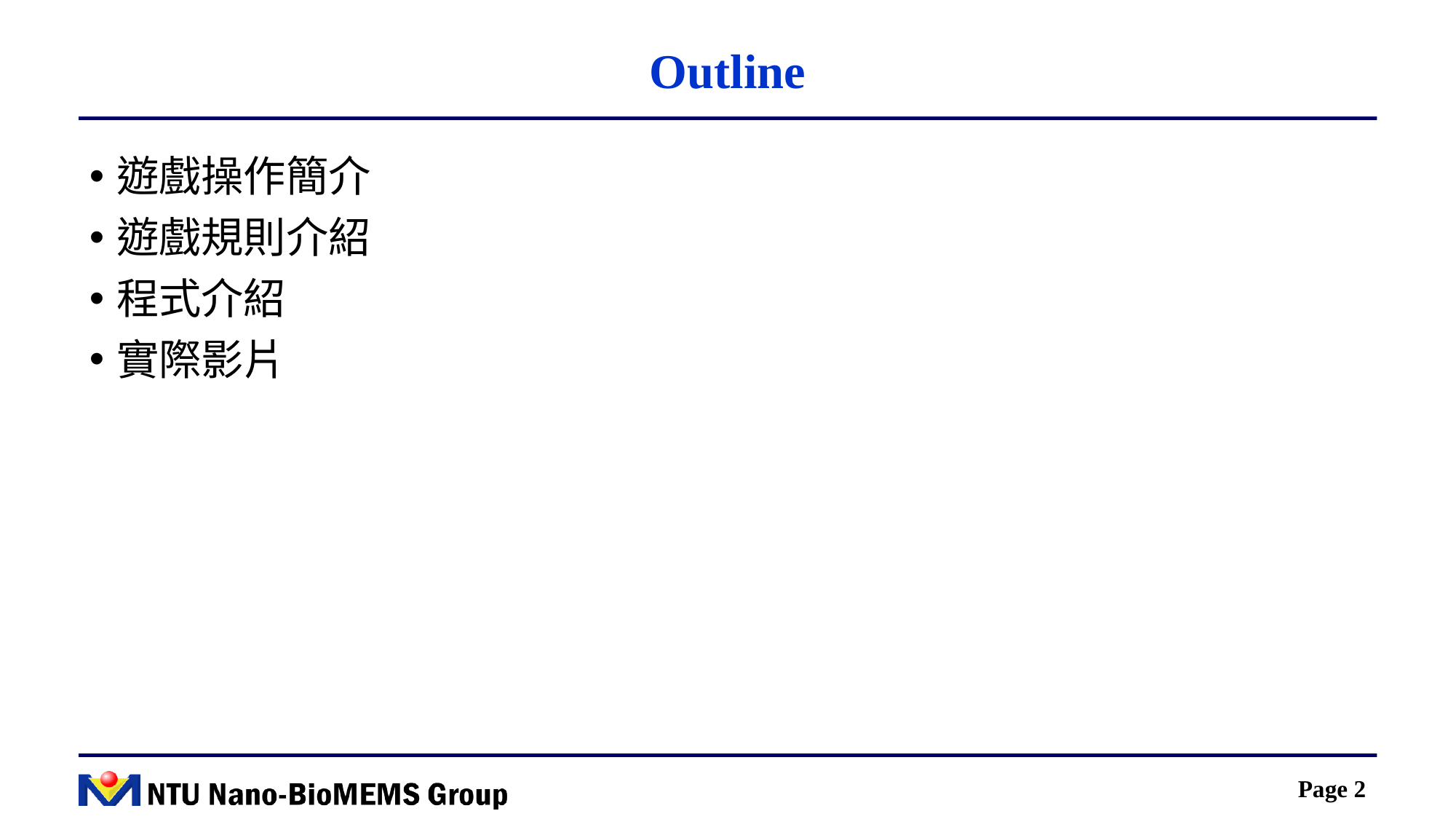

# Outline
遊戲操作簡介
遊戲規則介紹
程式介紹
實際影片

Page 2